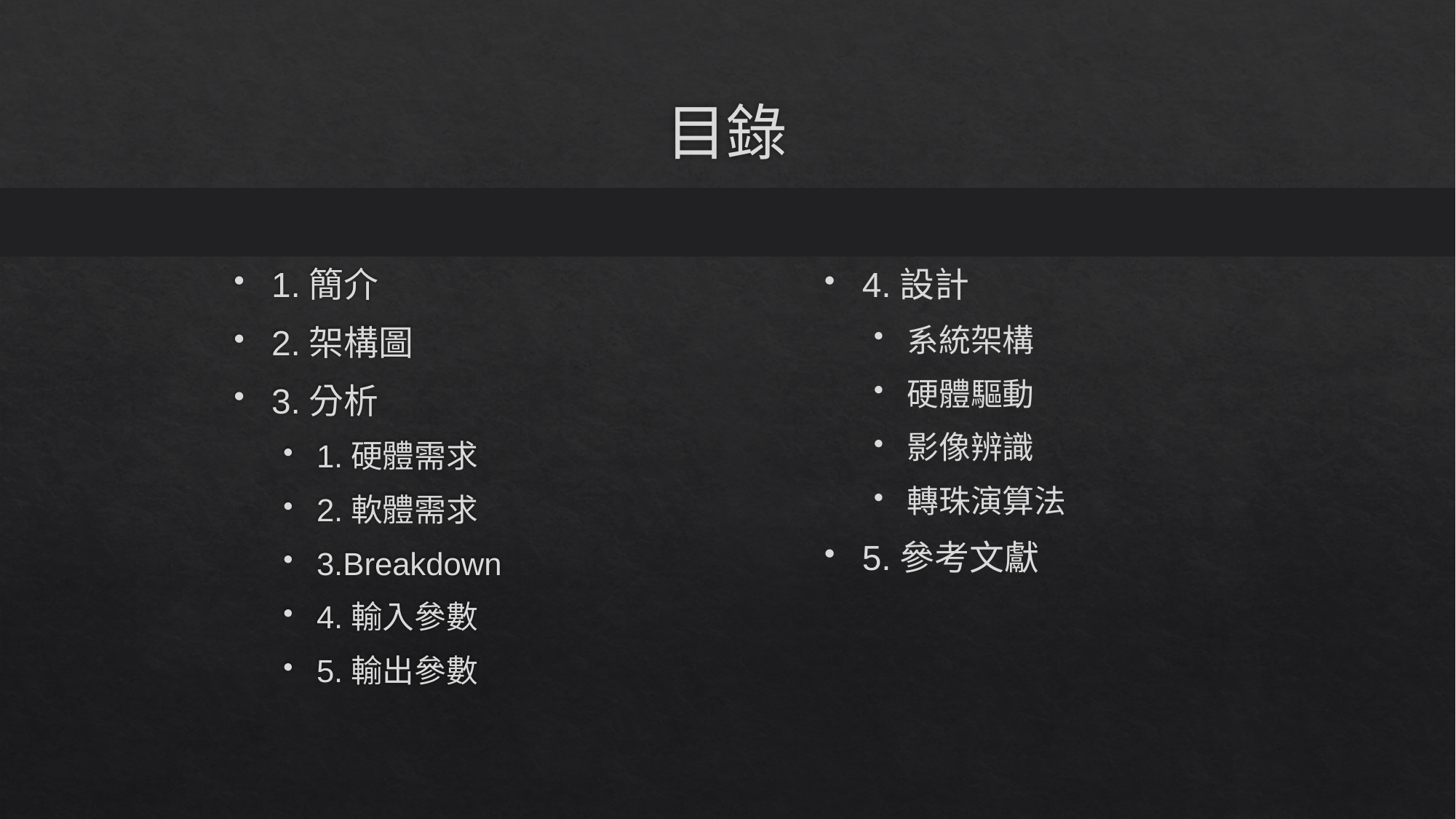

# 目錄
1.簡介
2.架構圖
3.分析
1.硬體需求
2.軟體需求
3.Breakdown
4.輸入參數
5.輸出參數
4.設計
系統架構
硬體驅動
影像辨識
轉珠演算法
5.參考文獻